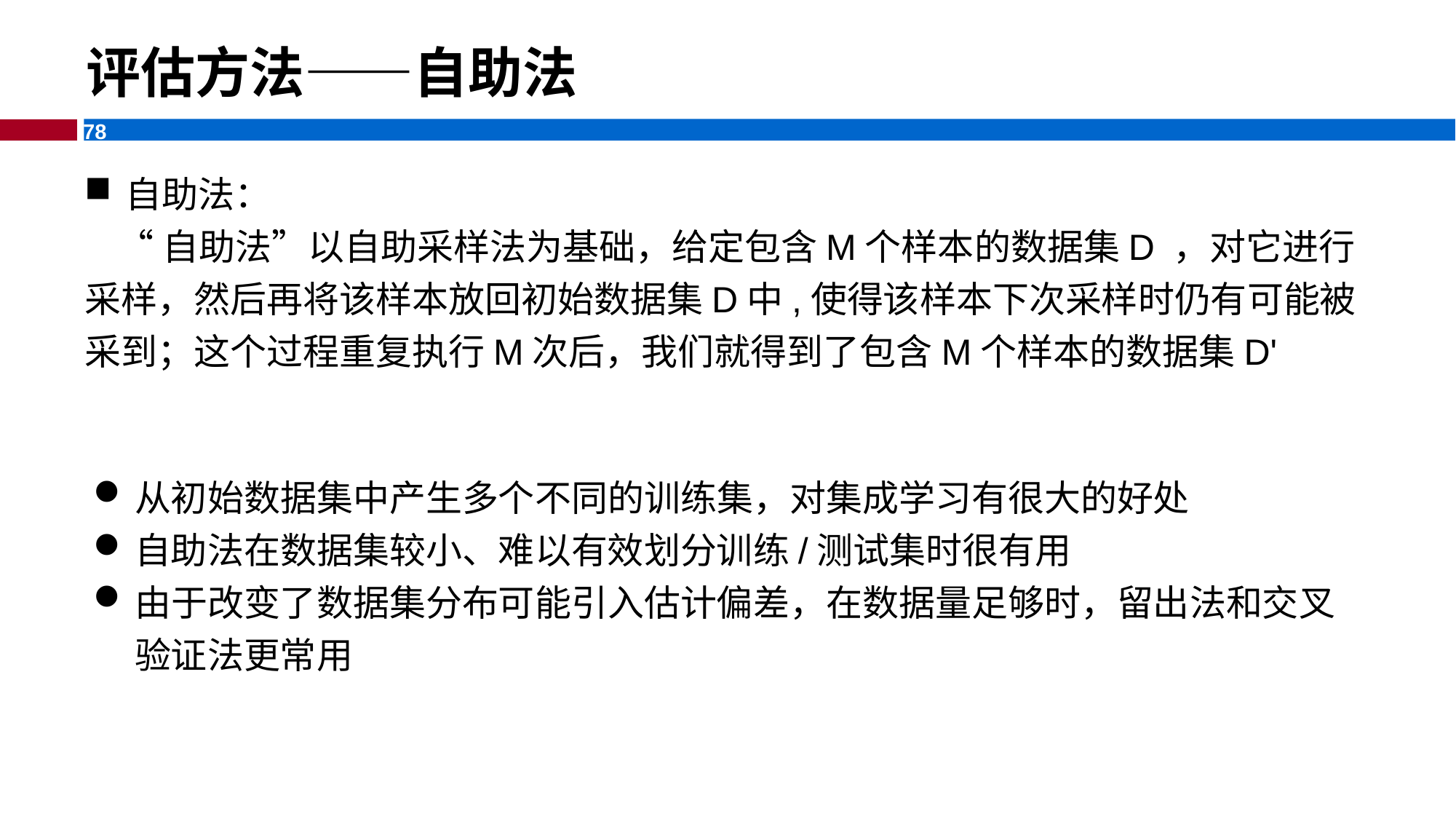

评估方法——自助法

自助法：
    “自助法”以自助采样法为基础，给定包含m个样本的数据集D ，对它进行采样，然后再将该样本放回初始数据集D中,使得该样本下次采样时仍有可能被采到；这个过程重复执行m次后，我们就得到了包含m个样本的数据集D'
从初始数据集中产生多个不同的训练集，对集成学习有很大的好处
自助法在数据集较小、难以有效划分训练/测试集时很有用
由于改变了数据集分布可能引入估计偏差，在数据量足够时，留出法和交叉验证法更常用